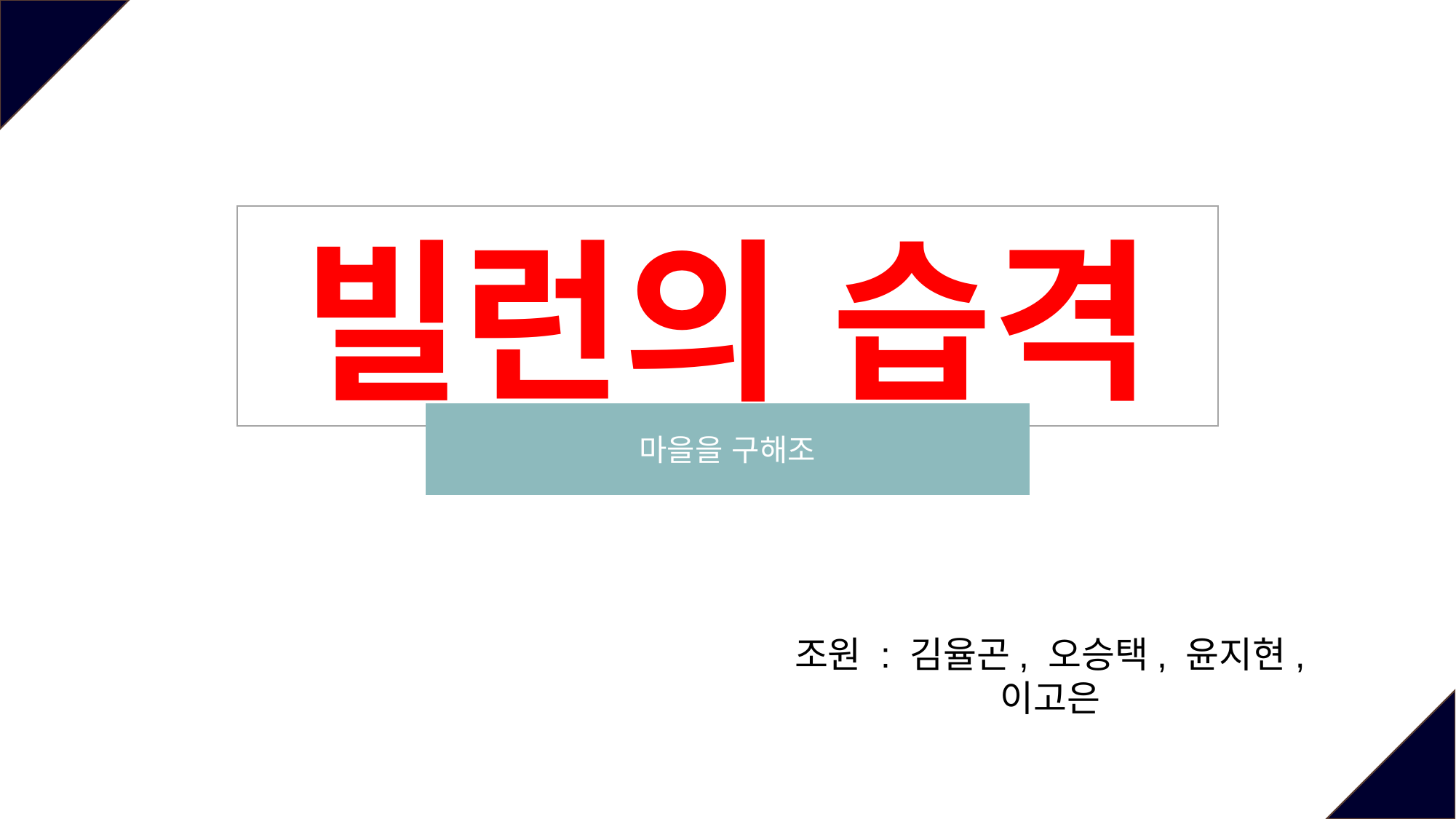

빌런의 습격
마을을 구해조
조원 : 김율곤, 오승택, 윤지현, 이고은